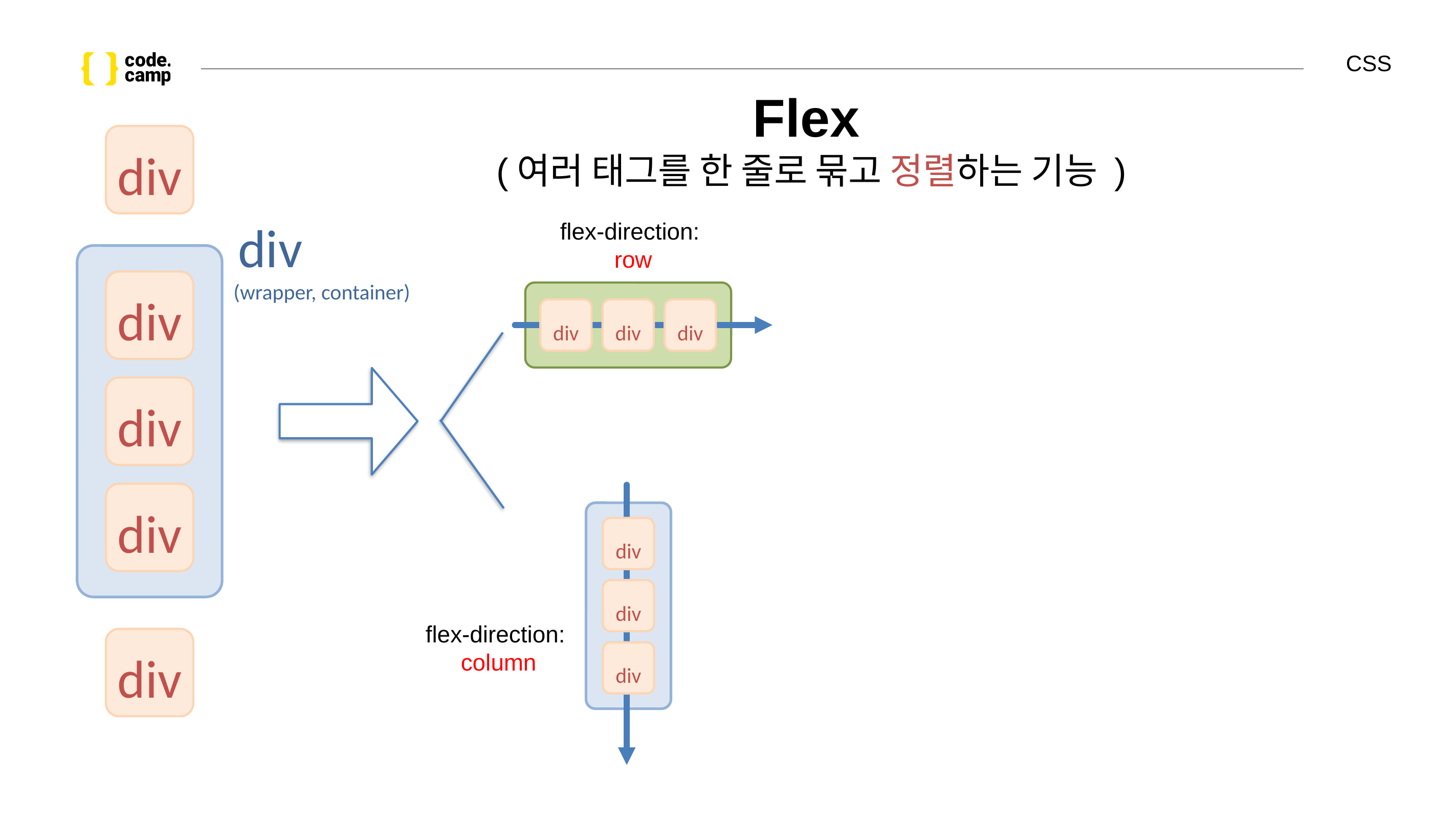

# CSS

Flex
(여러 태그를 한 줄로 묶고 정렬하는 기능 )
div
flex-direction:
row
  div
    (wrapper, container)

div
div
div
div

div

div

div
div
flex-direction:
column
div
div